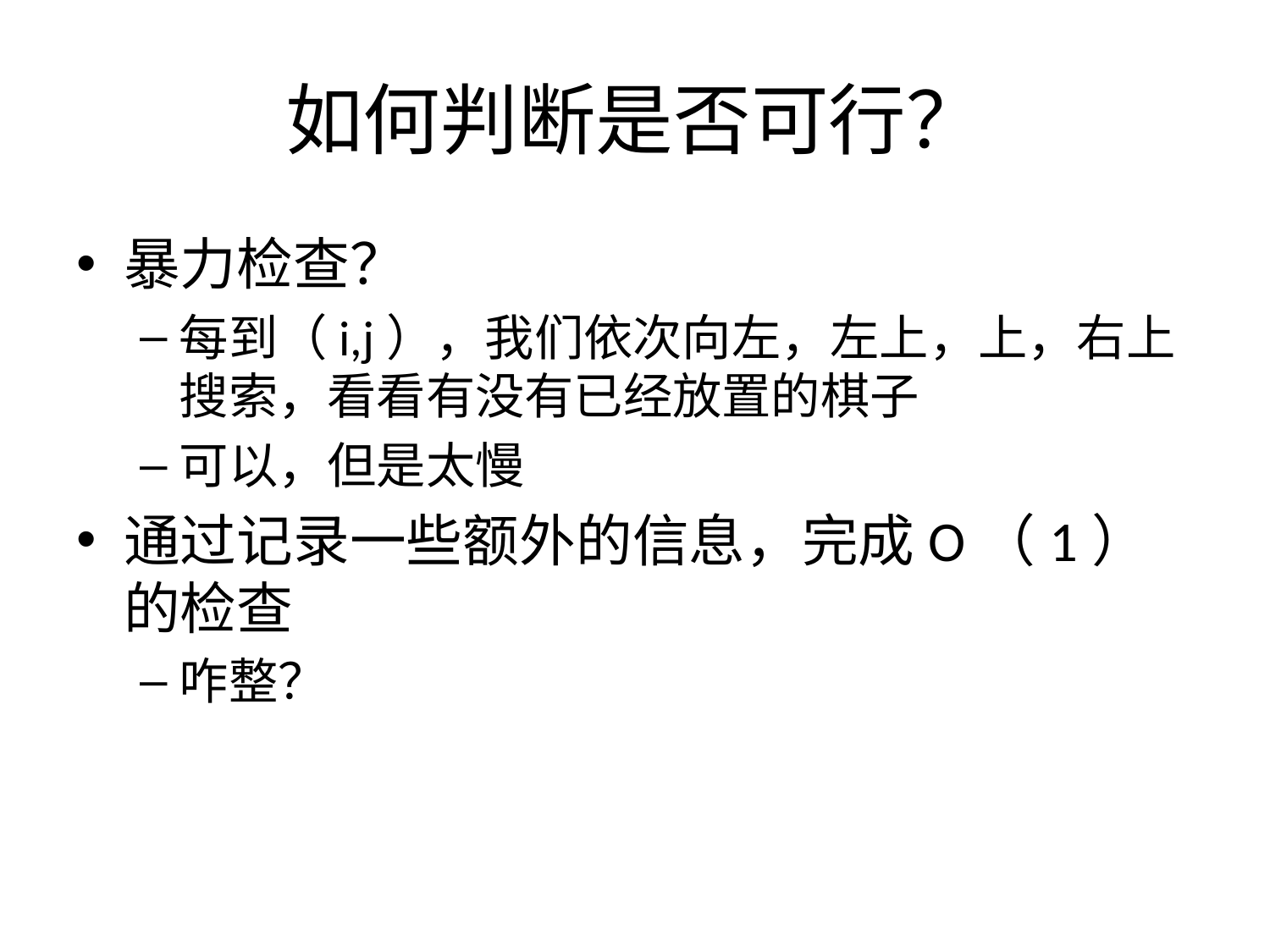

# 如何判断是否可行？
暴力检查？
每到（i,j），我们依次向左，左上，上，右上搜索，看看有没有已经放置的棋子
可以，但是太慢
通过记录一些额外的信息，完成O（1）的检查
咋整？